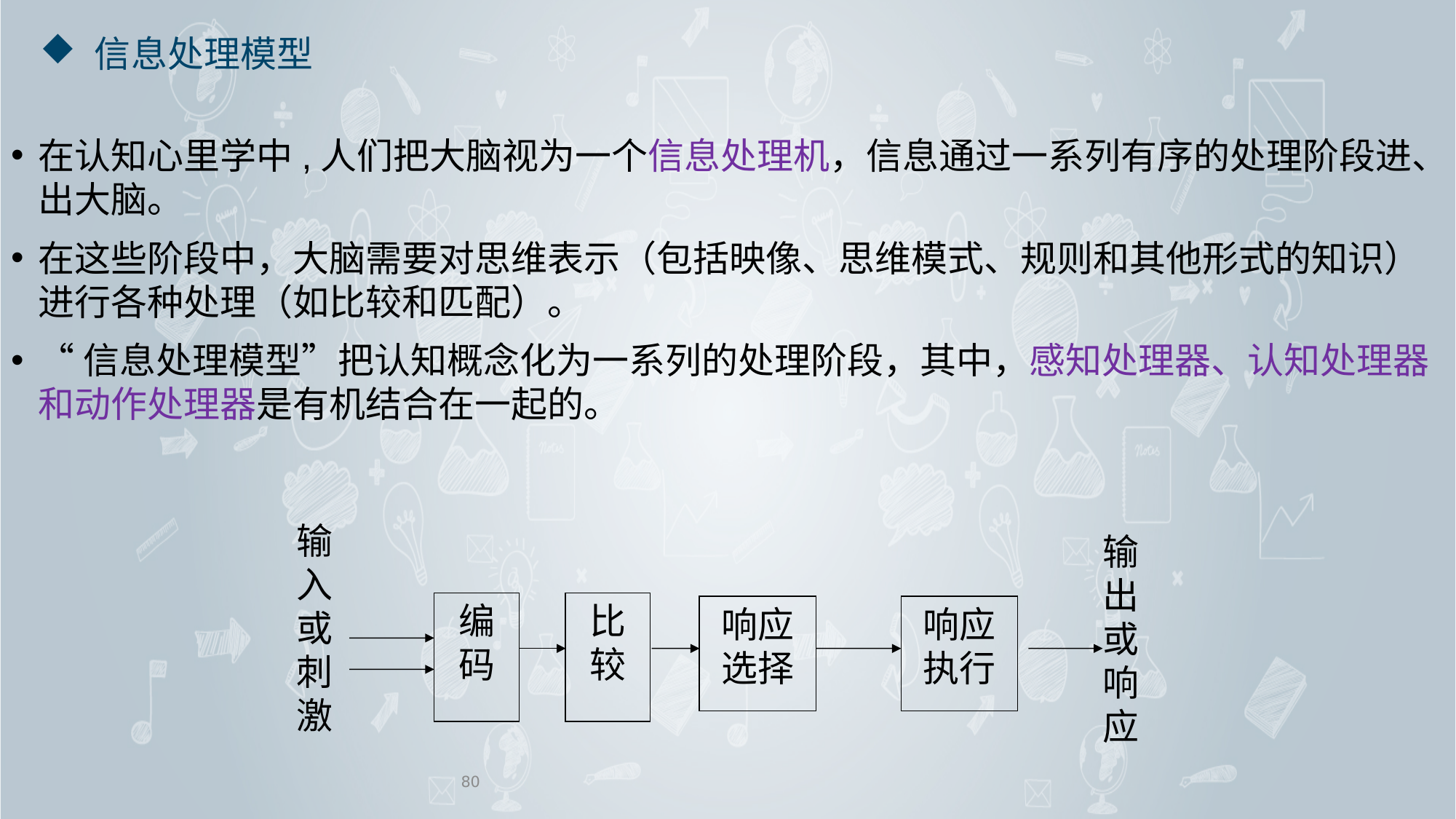

# 信息处理模型
在认知心里学中,人们把大脑视为一个信息处理机，信息通过一系列有序的处理阶段进、出大脑。
在这些阶段中，大脑需要对思维表示（包括映像、思维模式、规则和其他形式的知识）进行各种处理（如比较和匹配）。
“信息处理模型”把认知概念化为一系列的处理阶段，其中，感知处理器、认知处理器和动作处理器是有机结合在一起的。
输入
或
刺激
输出
或
响应
编码
比较
响应选择
响应执行

80